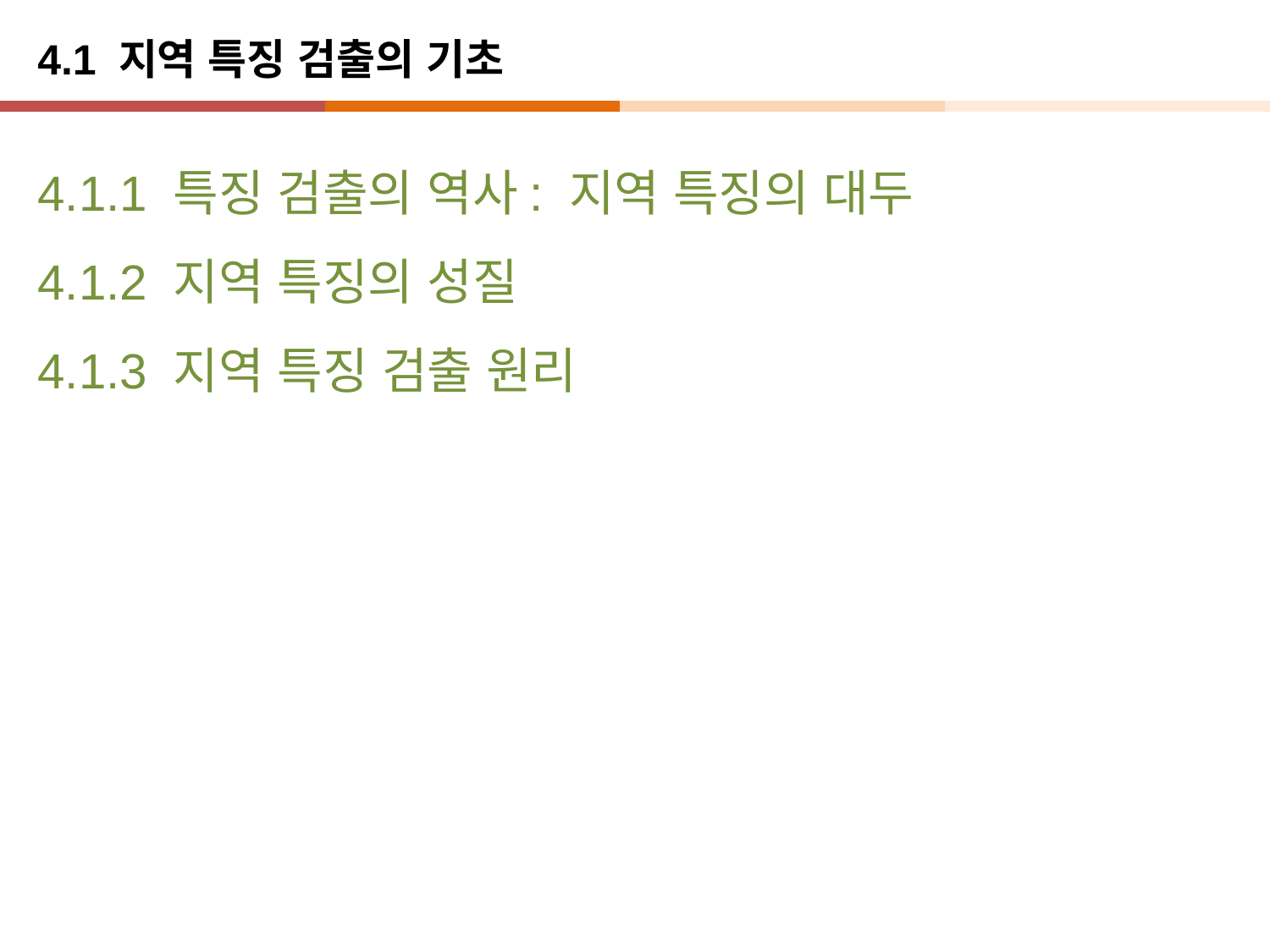

# 4.1 지역 특징 검출의 기초
4.1.1 특징 검출의 역사: 지역 특징의 대두
4.1.2 지역 특징의 성질
4.1.3 지역 특징 검출 원리